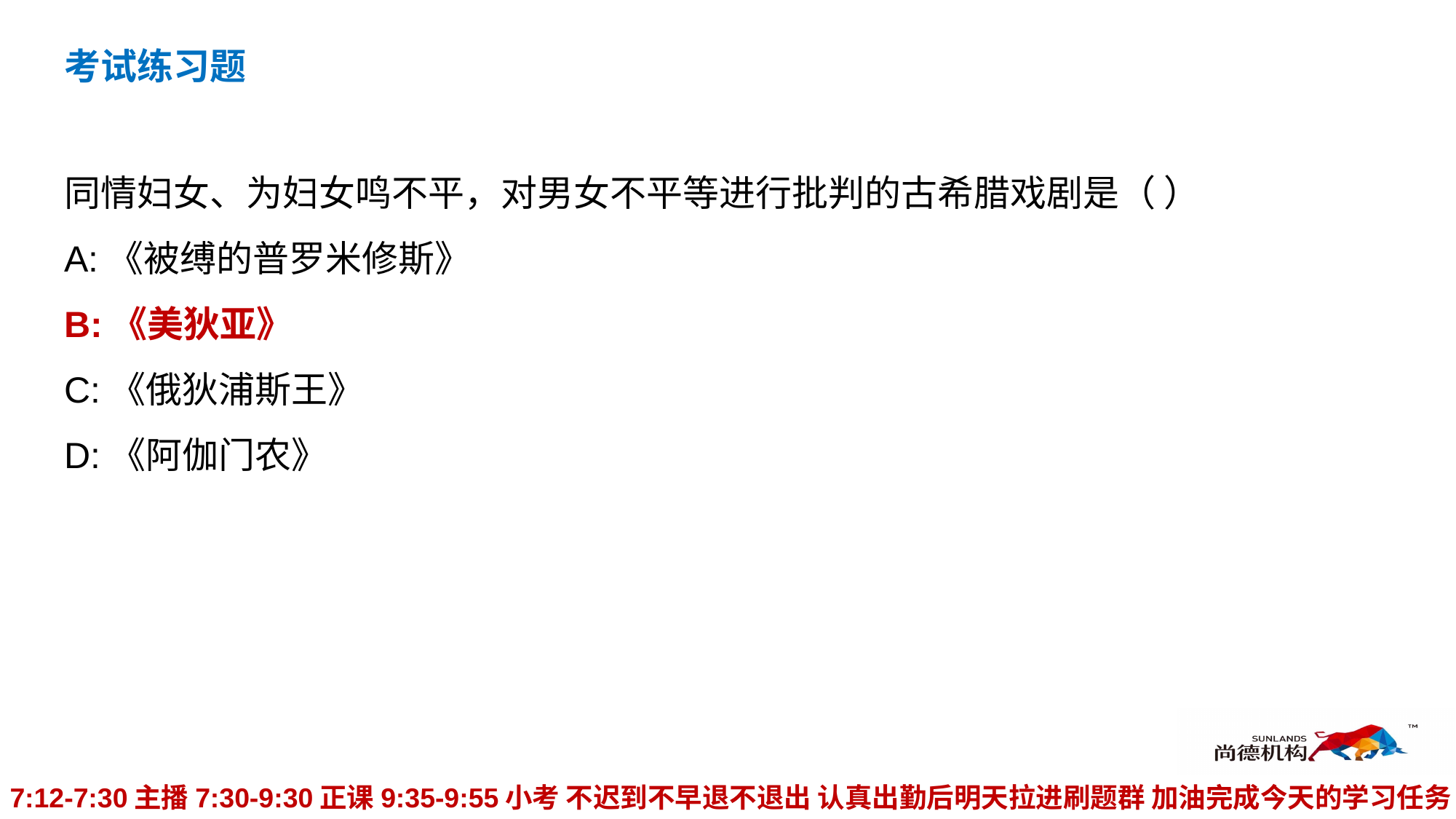

考试练习题
同情妇女、为妇女鸣不平，对男女不平等进行批判的古希腊戏剧是（ ）
A:《被缚的普罗米修斯》
B:《美狄亚》
C:《俄狄浦斯王》
D:《阿伽门农》